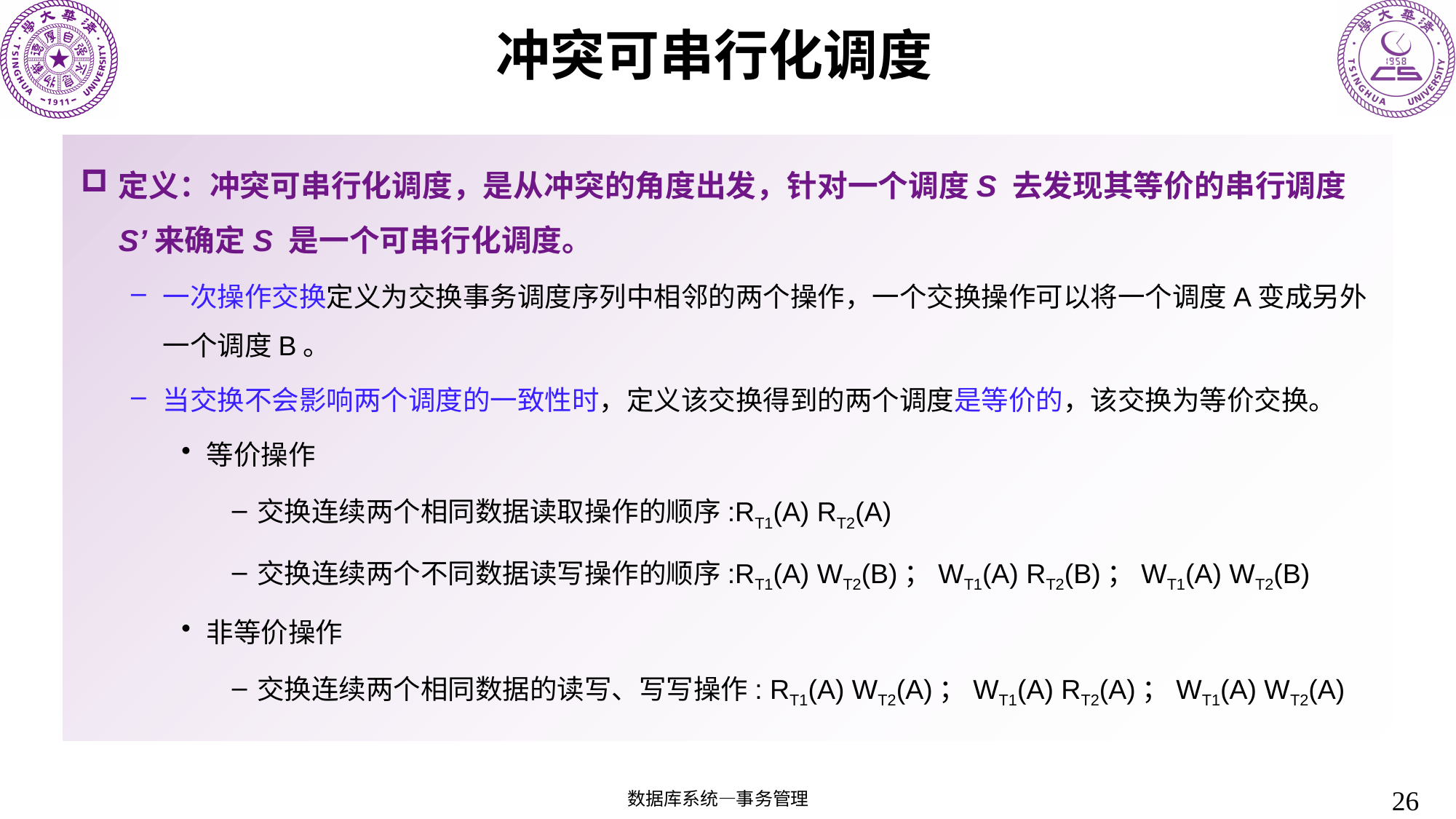

# 冲突可串行化调度

定义：冲突可串行化调度，是从冲突的角度出发，针对一个调度S 去发现其等价的串行调度S’来确定S 是一个可串行化调度。
一次操作交换定义为交换事务调度序列中相邻的两个操作，一个交换操作可以将一个调度A变成另外一个调度B。
当交换不会影响两个调度的一致性时，定义该交换得到的两个调度是等价的，该交换为等价交换。
等价操作
交换连续两个相同数据读取操作的顺序:RT1(A) RT2(A)
交换连续两个不同数据读写操作的顺序:RT1(A) WT2(B)；WT1(A) RT2(B)；WT1(A) WT2(B)
非等价操作
交换连续两个相同数据的读写、写写操作: RT1(A) WT2(A)；WT1(A) RT2(A)；WT1(A) WT2(A)

26
数据库系统—事务管理